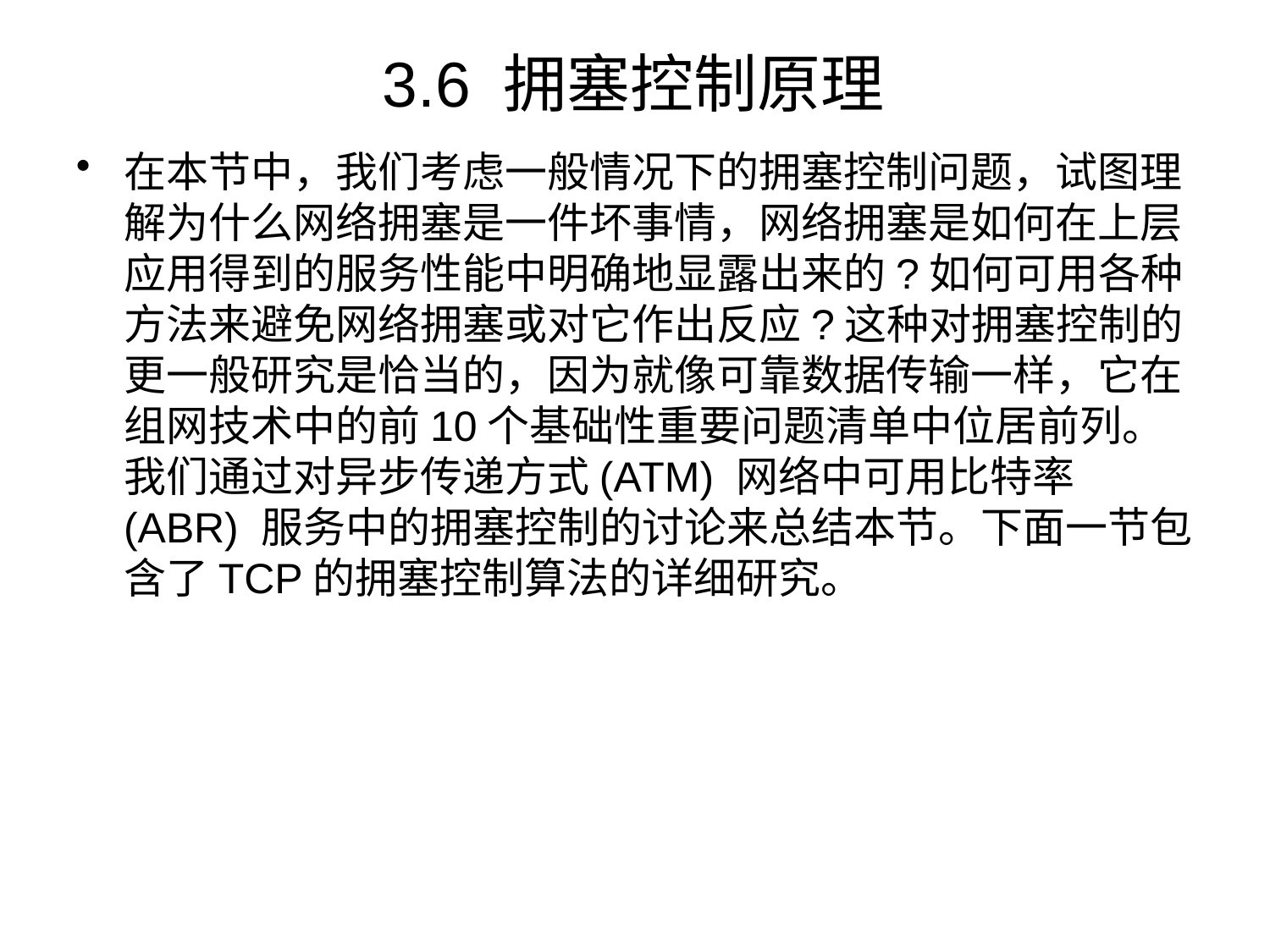

# 3.6 拥塞控制原理
在本节中，我们考虑一般情况下的拥塞控制问题，试图理解为什么网络拥塞是一件坏事情，网络拥塞是如何在上层应用得到的服务性能中明确地显露出来的?如何可用各种方法来避免网络拥塞或对它作出反应?这种对拥塞控制的更一般研究是恰当的，因为就像可靠数据传输一样，它在组网技术中的前10个基础性重要问题清单中位居前列。我们通过对异步传递方式(ATM) 网络中可用比特率(ABR) 服务中的拥塞控制的讨论来总结本节。下面一节包含了TCP的拥塞控制算法的详细研究。